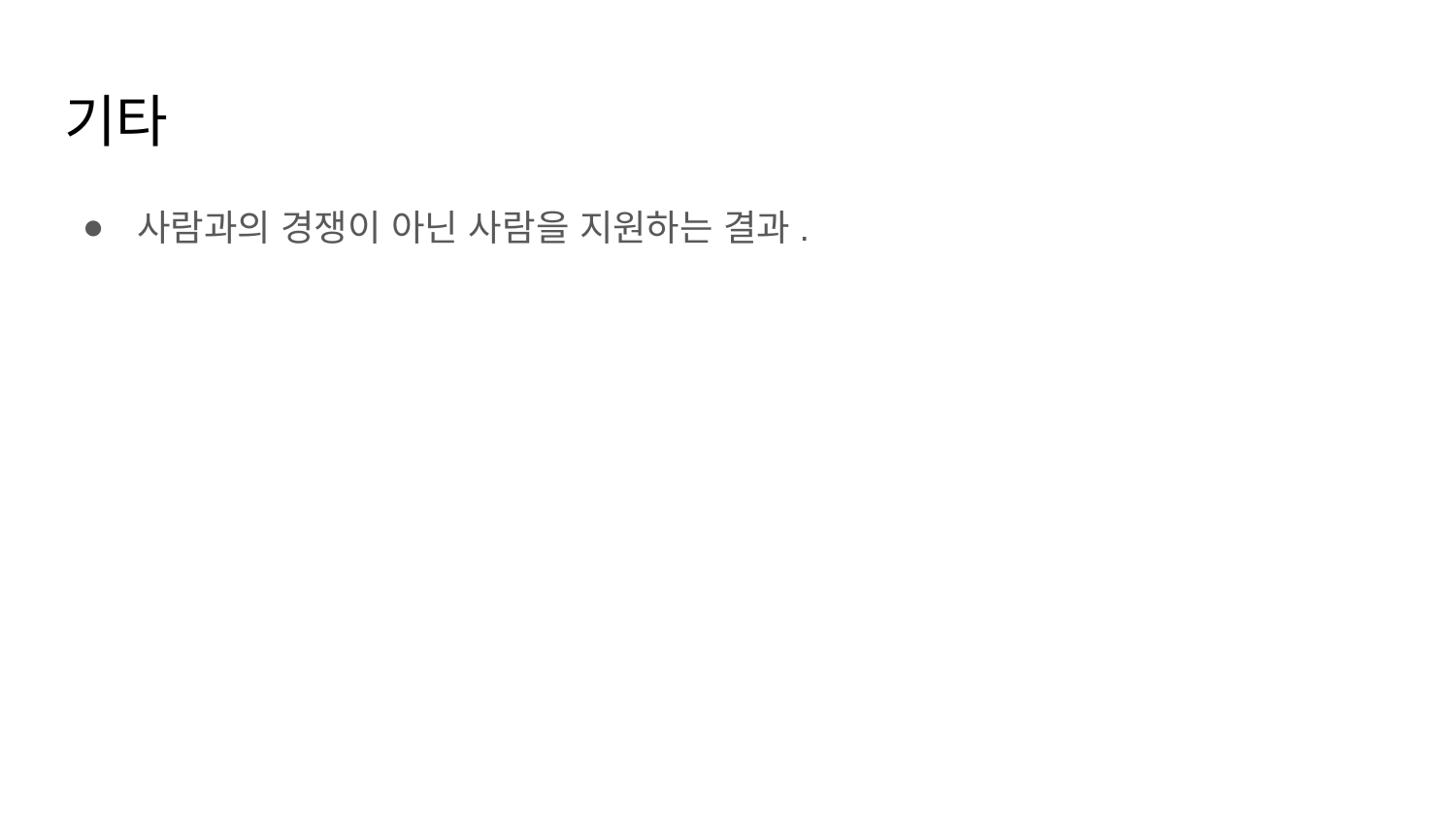

# 기타
사람과의 경쟁이 아닌 사람을 지원하는 결과.